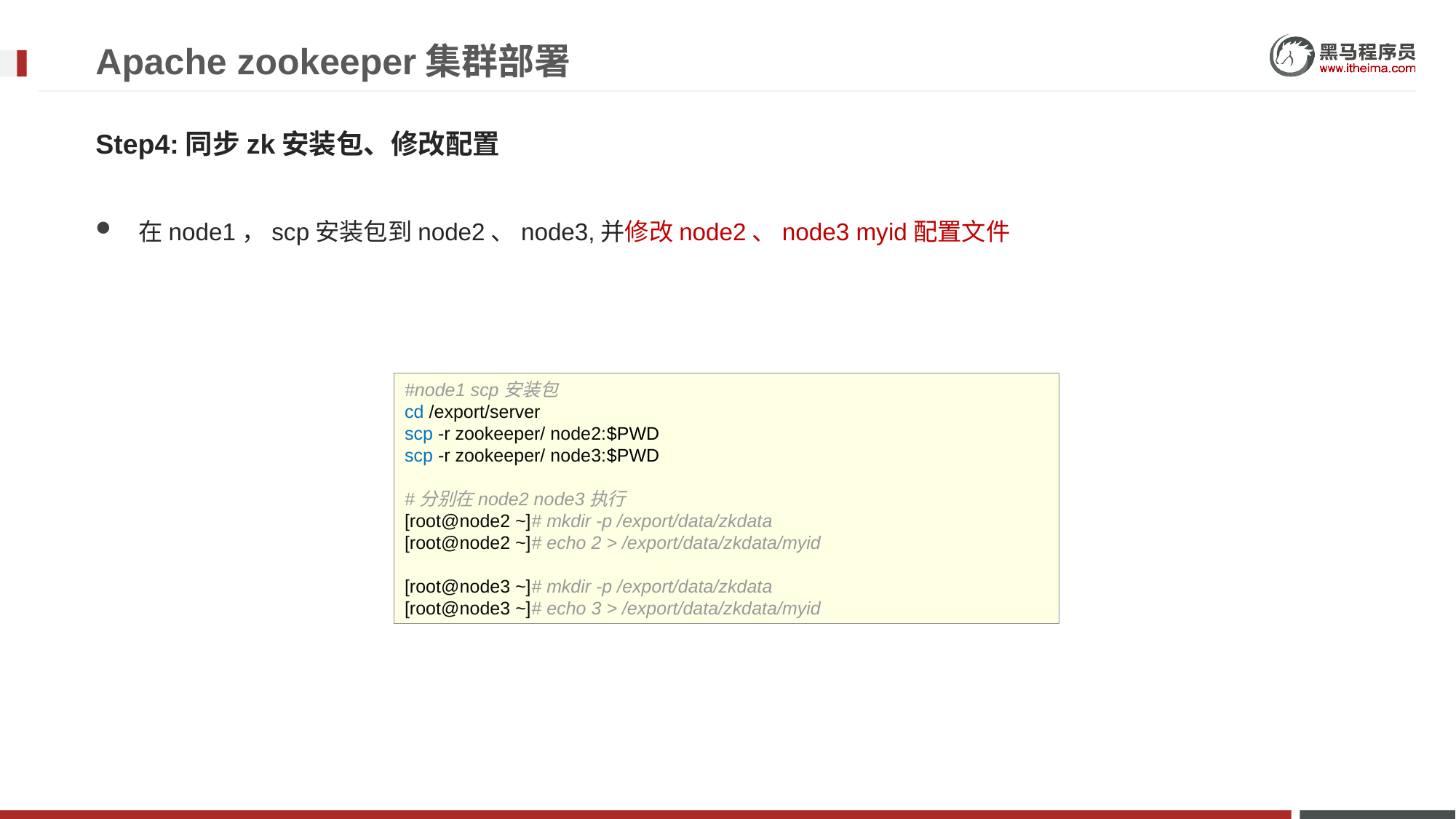

# Apache zookeeper集群部署
Step4:同步zk安装包、修改配置
在node1，scp安装包到node2、node3,并修改node2、node3 myid配置文件
#node1 scp安装包
cd /export/server
scp -r zookeeper/ node2:$PWD
scp -r zookeeper/ node3:$PWD
#分别在node2 node3执行
[root@node2 ~]# mkdir -p /export/data/zkdata
[root@node2 ~]# echo 2 > /export/data/zkdata/myid
[root@node3 ~]# mkdir -p /export/data/zkdata
[root@node3 ~]# echo 3 > /export/data/zkdata/myid